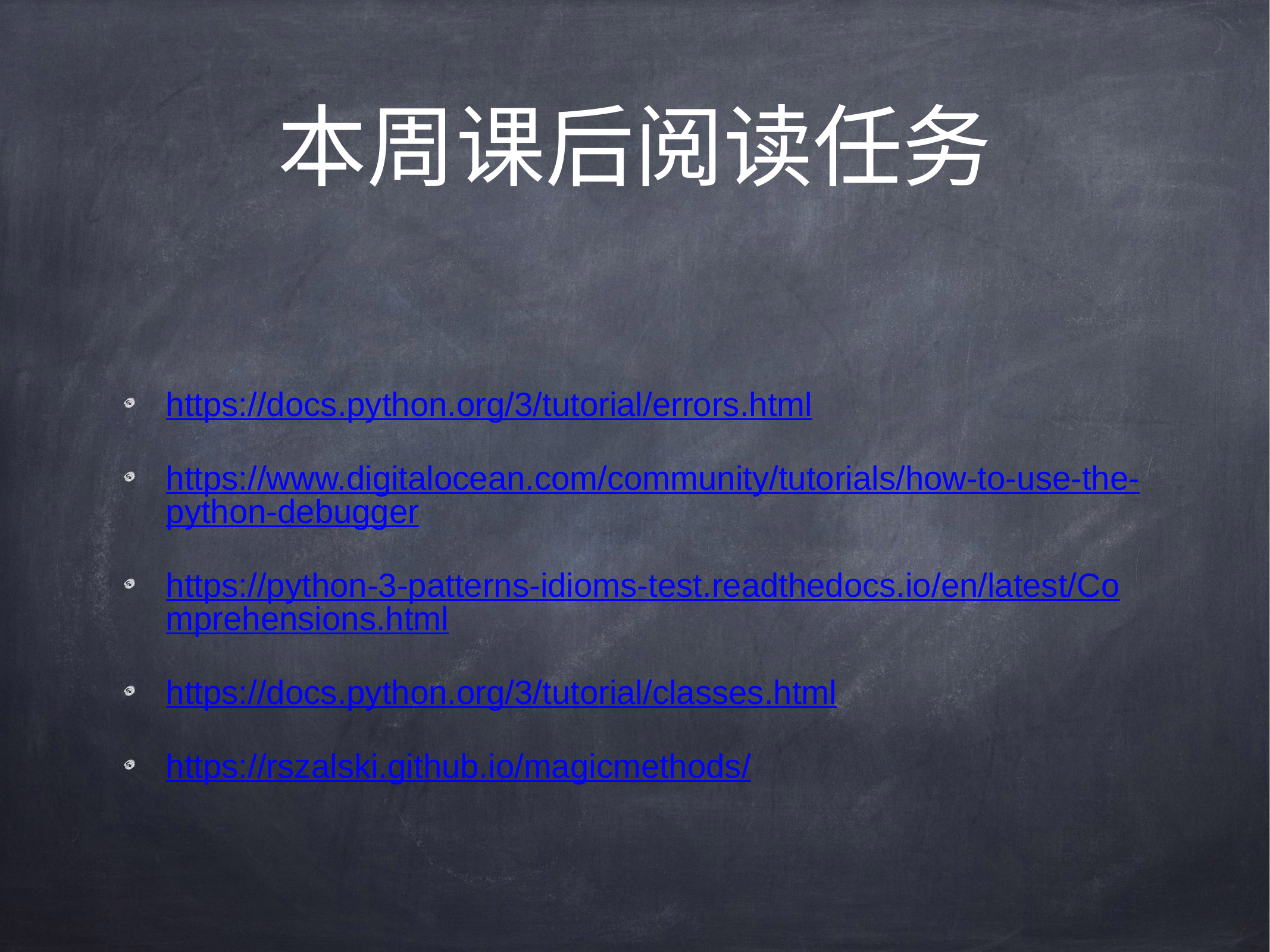

# 本周课后阅读任务
https://docs.python.org/3/tutorial/errors.html
https://www.digitalocean.com/community/tutorials/how-to-use-the-python-debugger
https://python-3-patterns-idioms-test.readthedocs.io/en/latest/Comprehensions.html
https://docs.python.org/3/tutorial/classes.html
https://rszalski.github.io/magicmethods/